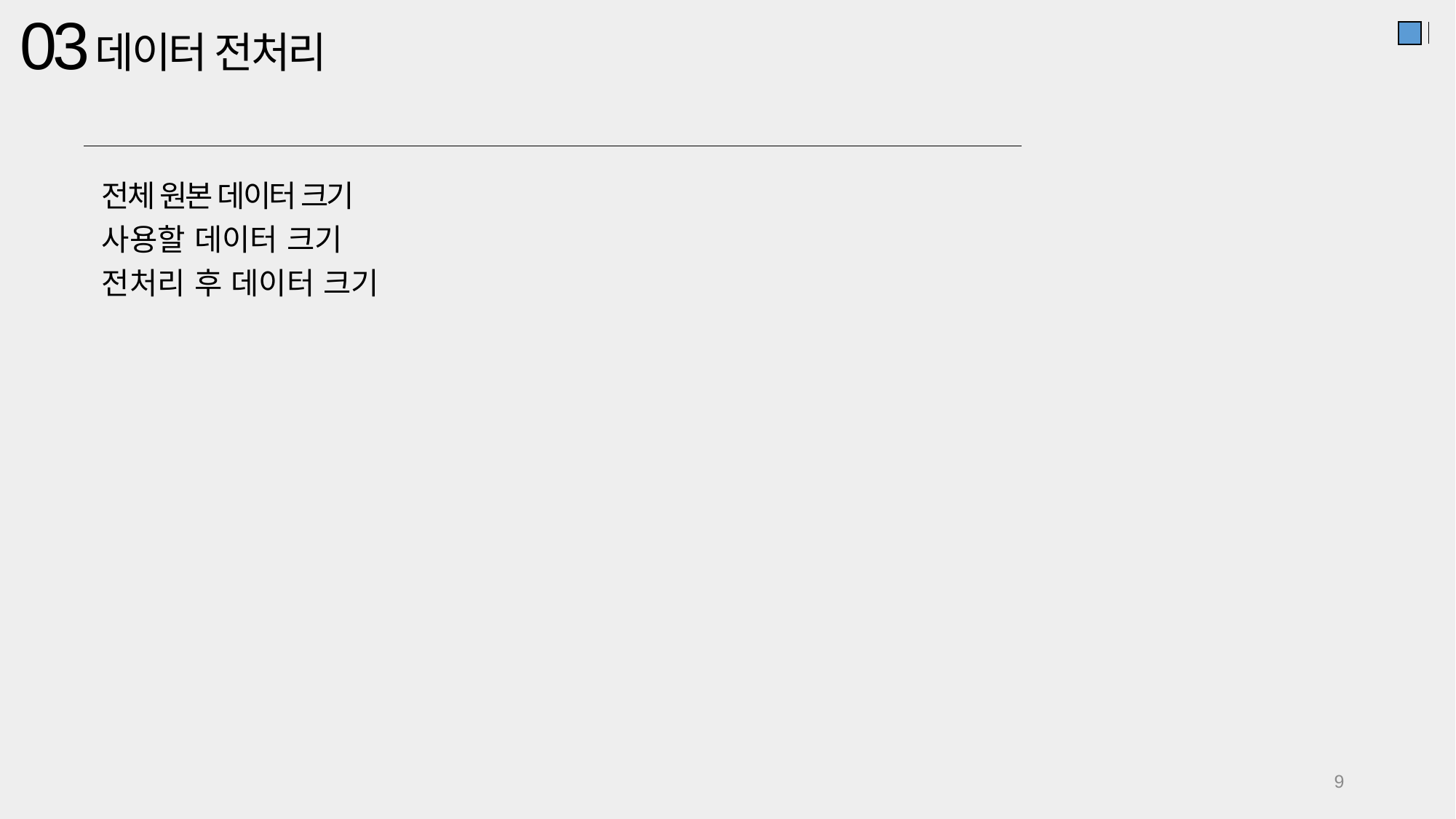

03
데이터 전처리

전체 원본 데이터 크기
사용할 데이터 크기
전처리 후 데이터 크기
9